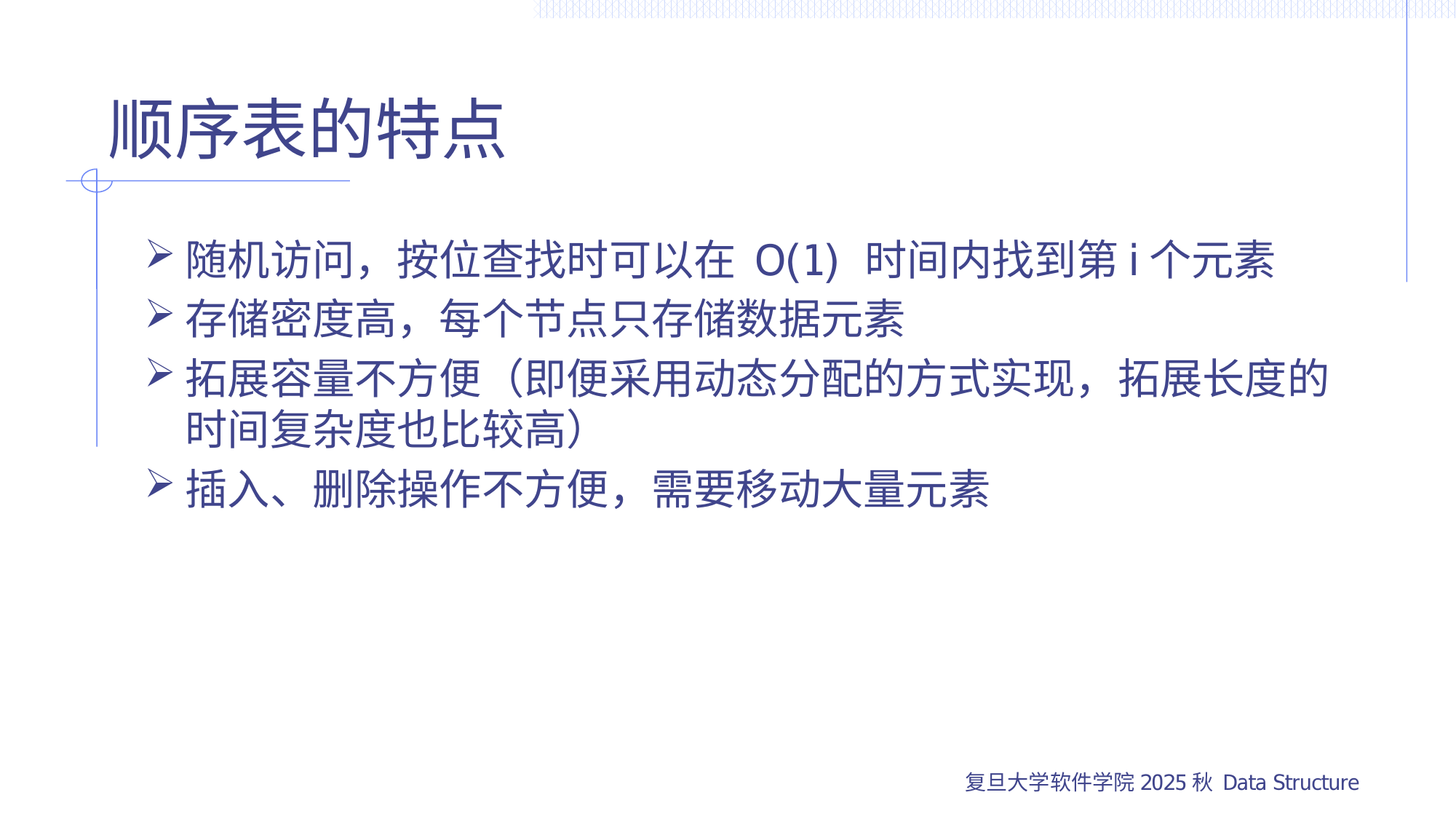

# 顺序表的特点
随机访问，按位查找时可以在 O(1) 时间内找到第i个元素
存储密度高，每个节点只存储数据元素
拓展容量不方便（即便采用动态分配的方式实现，拓展长度的时间复杂度也比较高）
插入、删除操作不方便，需要移动大量元素